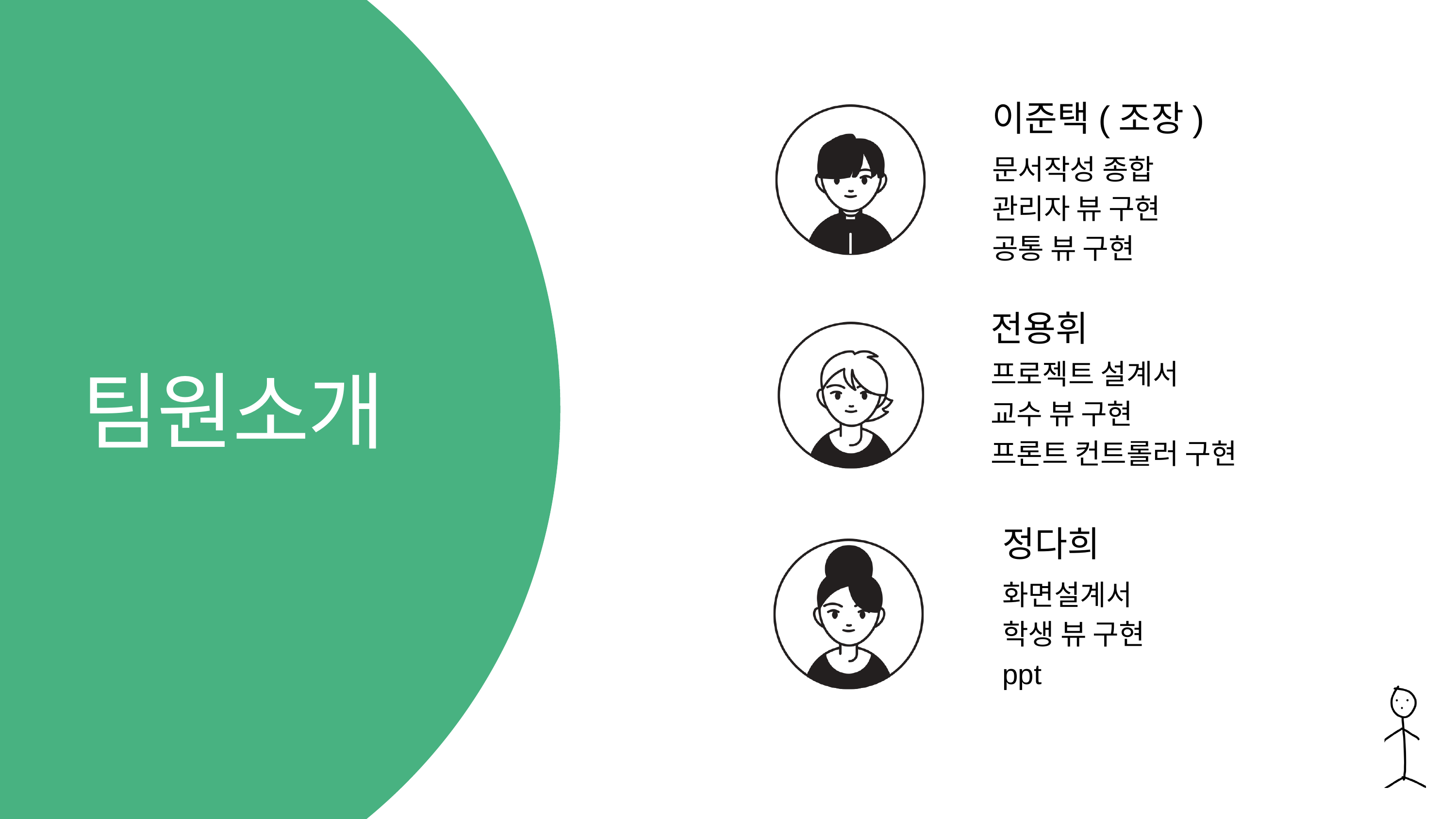

이준택(조장)

문서작성 종합
관리자 뷰 구현
공통 뷰 구현
전용휘

프로젝트 설계서
교수 뷰 구현
프론트 컨트롤러 구현
팀원소개
정다희

화면설계서
학생 뷰 구현
ppt